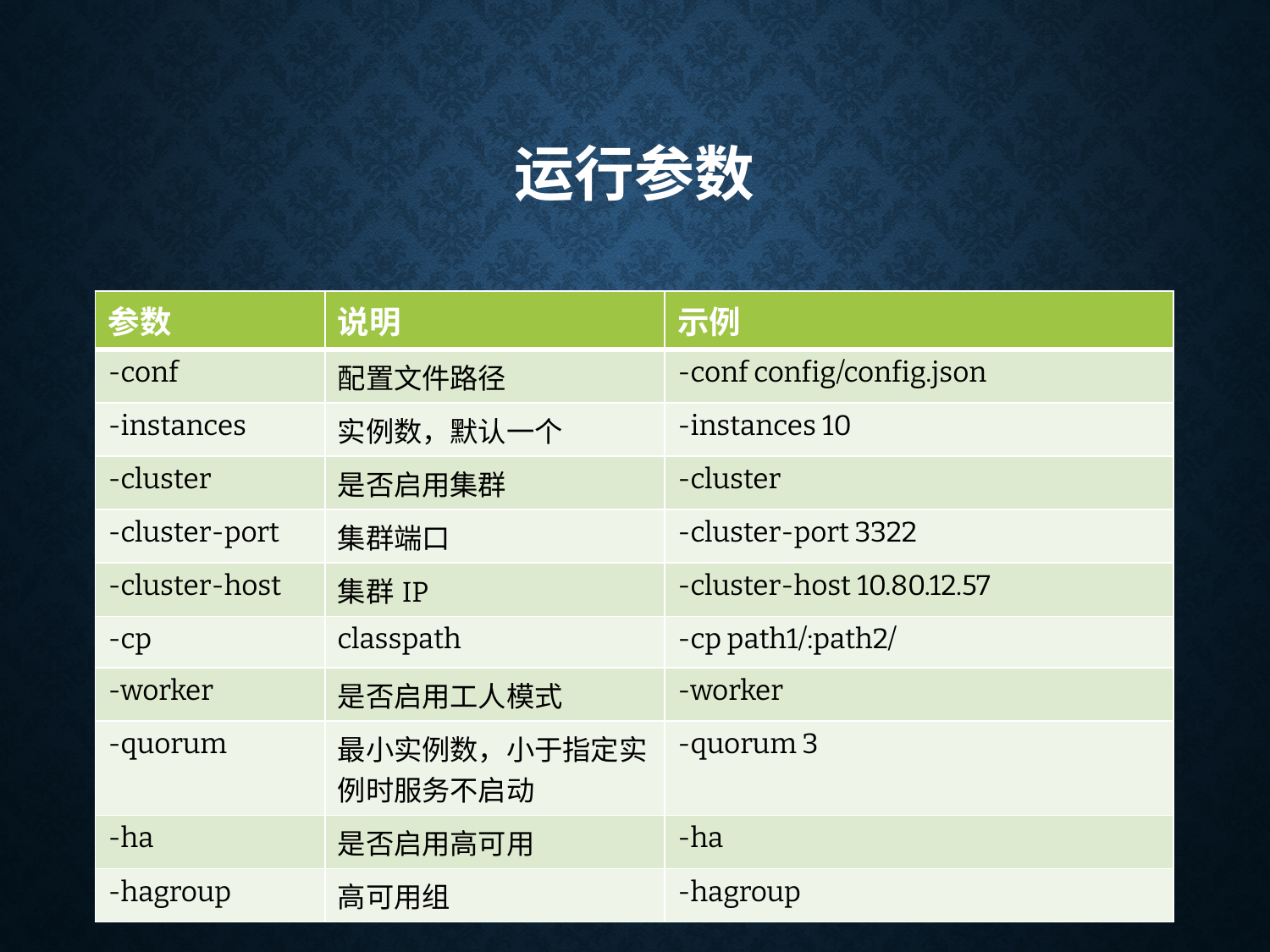

# 运行参数
| 参数 | 说明 | 示例 |
| --- | --- | --- |
| -conf | 配置文件路径 | -conf config/config.json |
| -instances | 实例数，默认一个 | -instances 10 |
| -cluster | 是否启用集群 | -cluster |
| -cluster-port | 集群端口 | -cluster-port 3322 |
| -cluster-host | 集群IP | -cluster-host 10.80.12.57 |
| -cp | classpath | -cp path1/:path2/ |
| -worker | 是否启用工人模式 | -worker |
| -quorum | 最小实例数，小于指定实例时服务不启动 | -quorum 3 |
| -ha | 是否启用高可用 | -ha |
| -hagroup | 高可用组 | -hagroup |